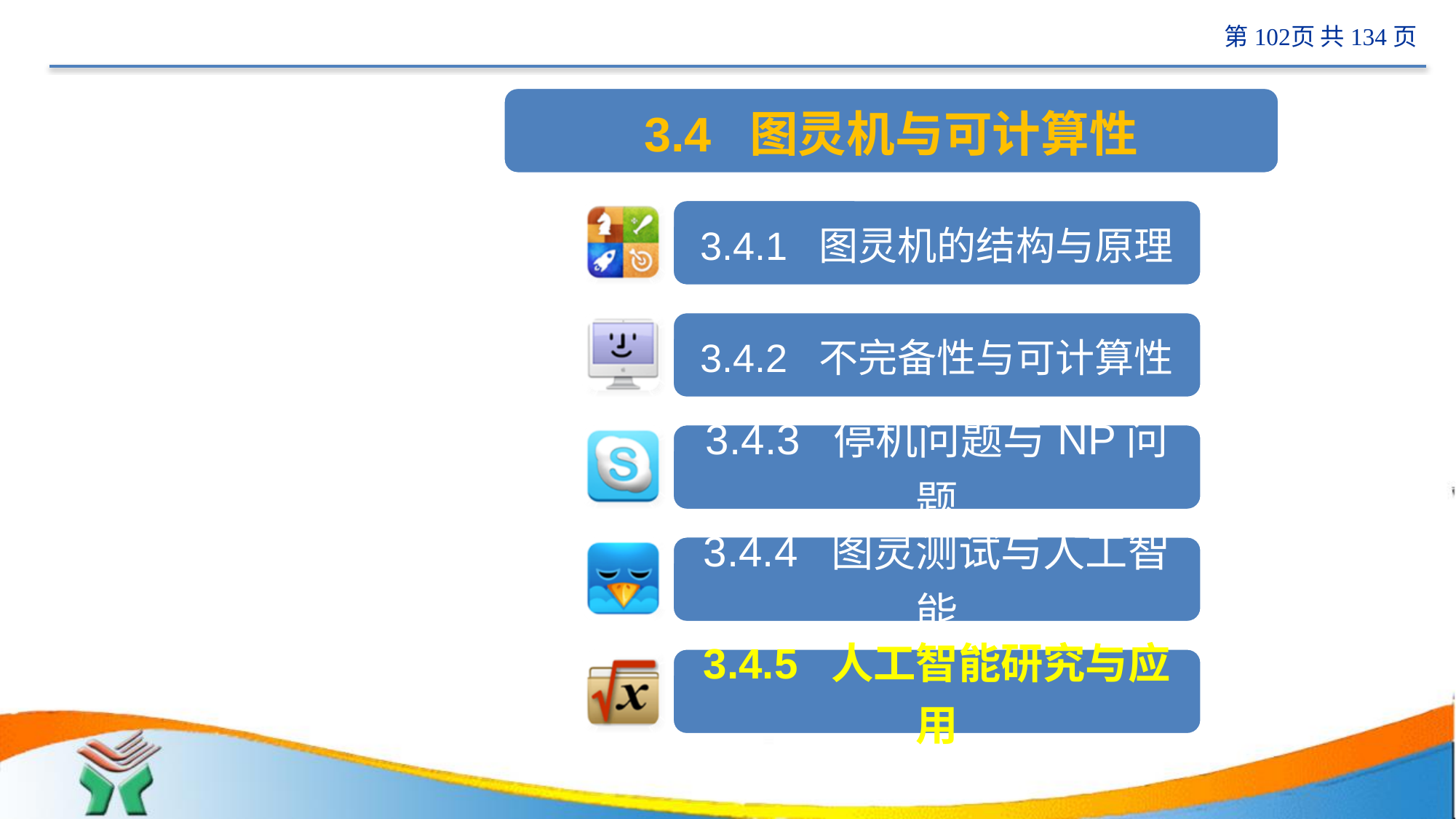

#
1.1.1  计算机的发展
3.4.1  图灵机的结构与原理
3.4.2  不完备性与可计算性
3.4.3  停机问题与NP问题
3.4.4  图灵测试与人工智能
3.4.5  人工智能研究与应用